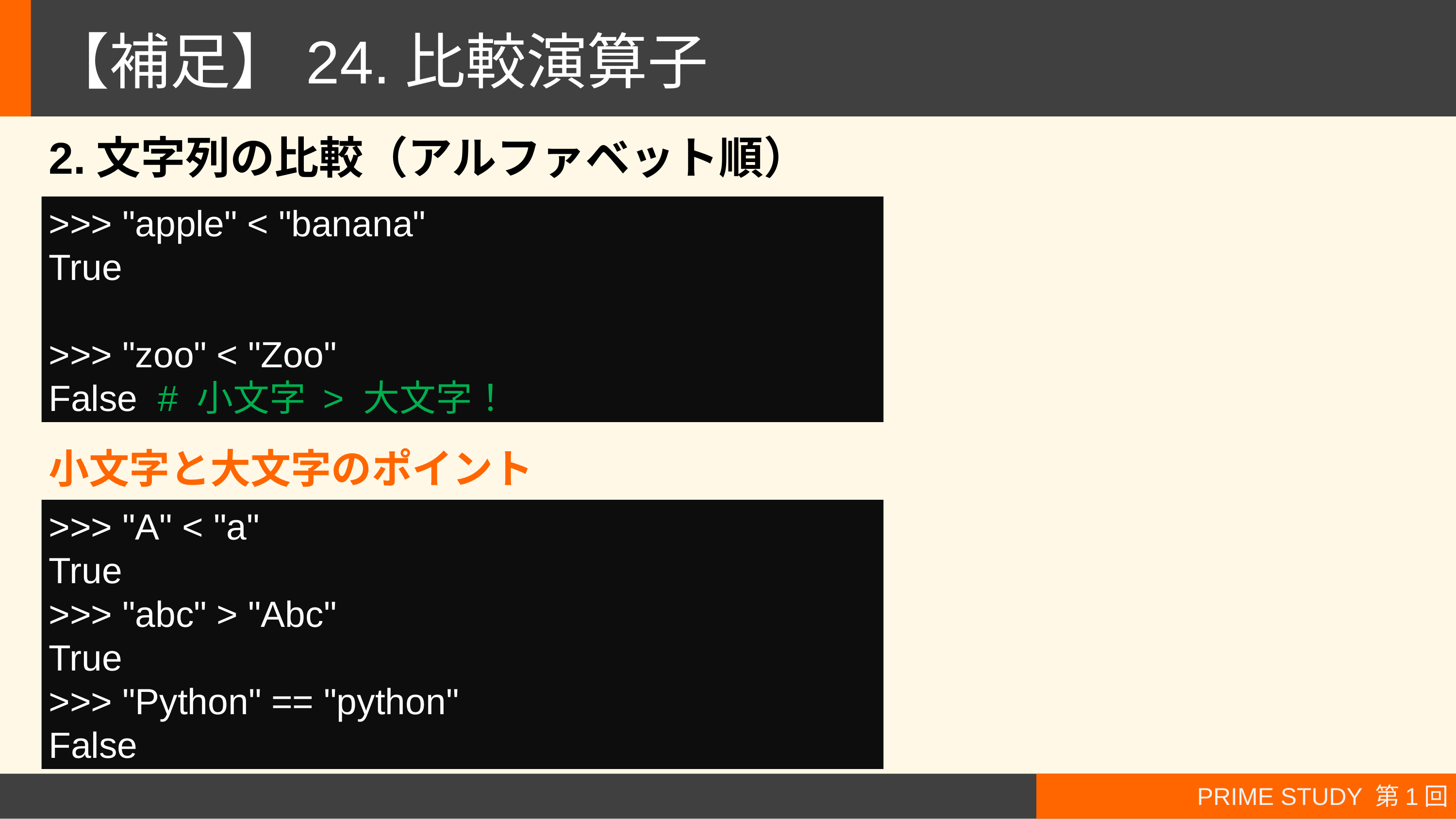

# 【補足】24.比較演算子
2.文字列の比較（アルファベット順）
>>> "apple" < "banana"
True

>>> "zoo" < "Zoo"
False  # 小文字 > 大文字！
小文字と大文字のポイント
>>> "A" < "a"
True
>>> "abc" > "Abc"
True
>>> "Python" == "python"
False
PRIME STUDY 第1回